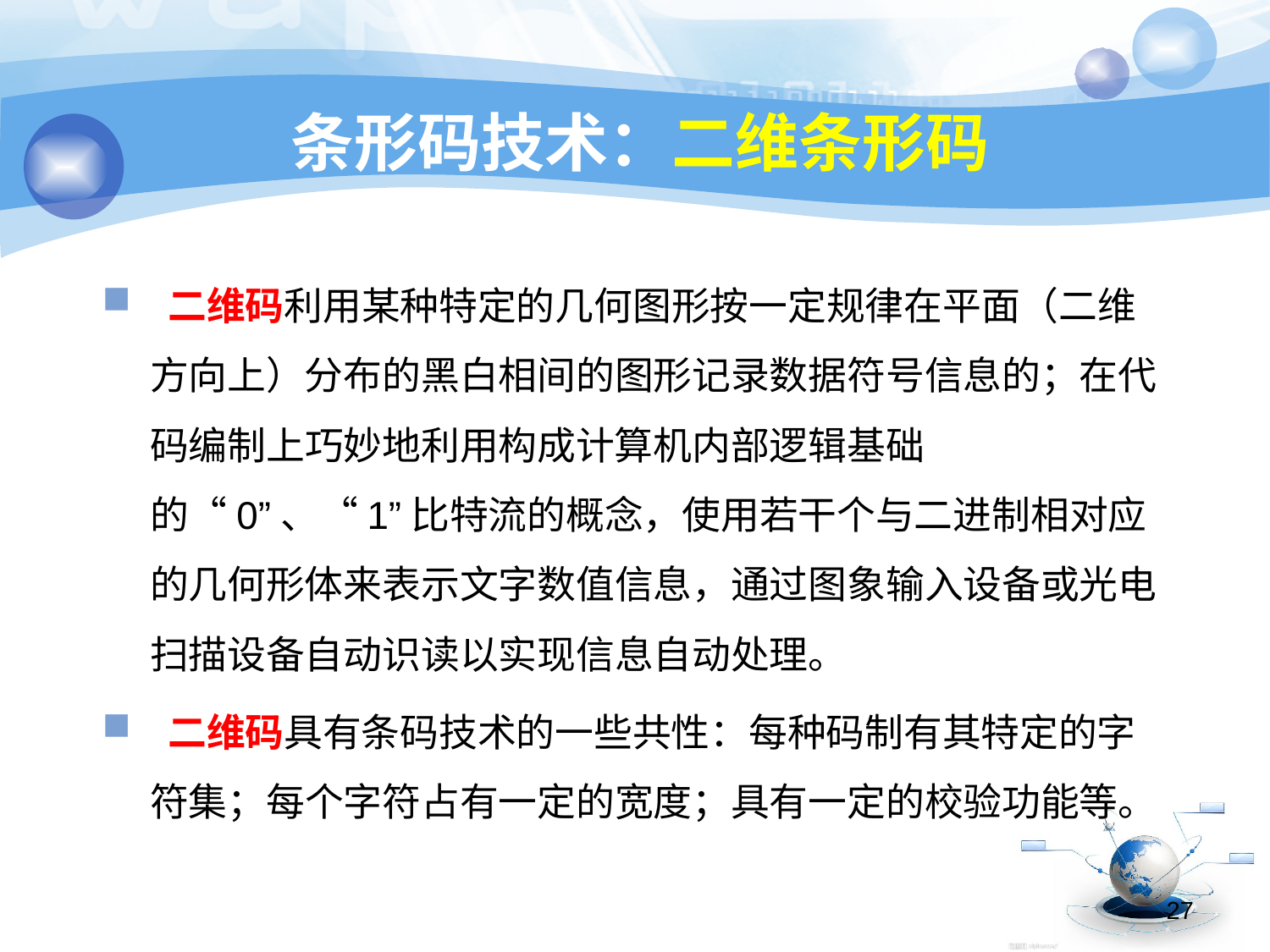

# 条形码技术：二维条形码
 二维码利用某种特定的几何图形按一定规律在平面（二维方向上）分布的黑白相间的图形记录数据符号信息的；在代码编制上巧妙地利用构成计算机内部逻辑基础的“0”、“1”比特流的概念，使用若干个与二进制相对应的几何形体来表示文字数值信息，通过图象输入设备或光电扫描设备自动识读以实现信息自动处理。
 二维码具有条码技术的一些共性：每种码制有其特定的字符集；每个字符占有一定的宽度；具有一定的校验功能等。
27